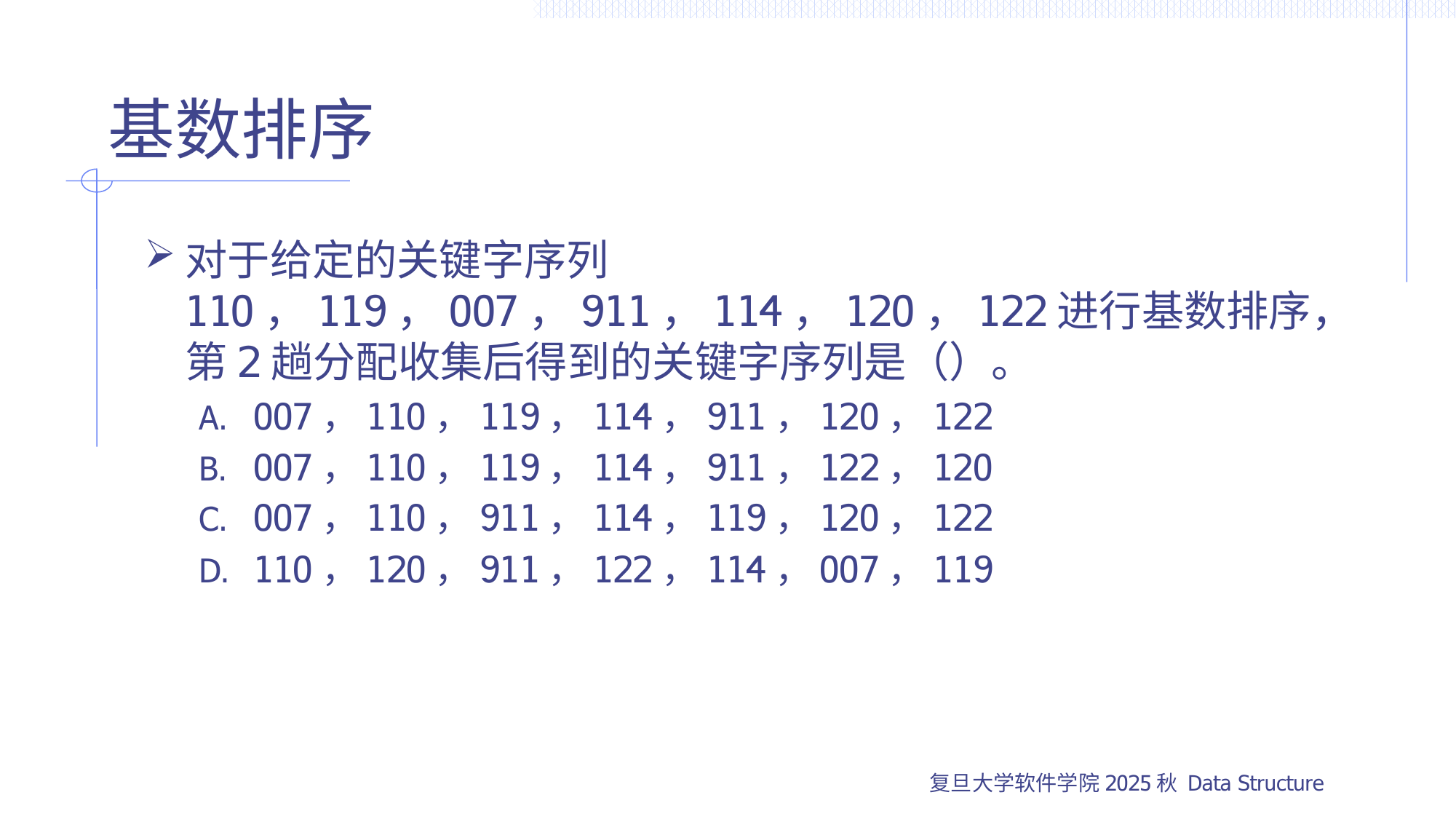

# 基数排序
对于给定的关键字序列110，119，007，911，114，120，122进行基数排序，第2趟分配收集后得到的关键字序列是（）。
007，110，119，114，911，120，122
007，110，119，114，911，122，120
007，110，911，114，119，120，122
110，120，911，122，114，007，119